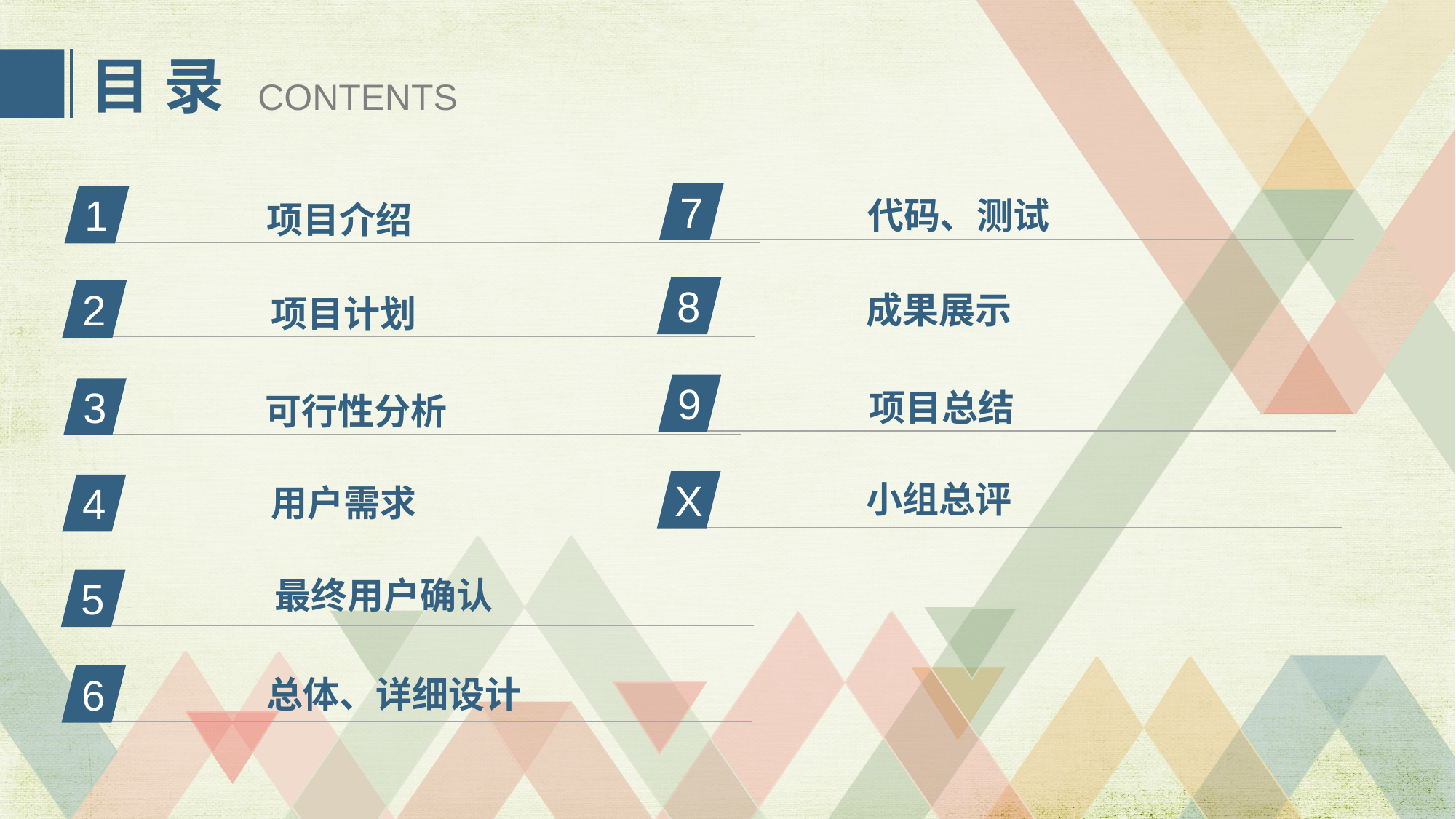

目 录

CONTENTS

7

1

代码、测试

项目介绍

8

2

 成果展示
 项目计划

   项目总结
   可行性分析
9

3

X

 小组总评
4

 用户需求

5

最终用户确认

6

总体、详细设计